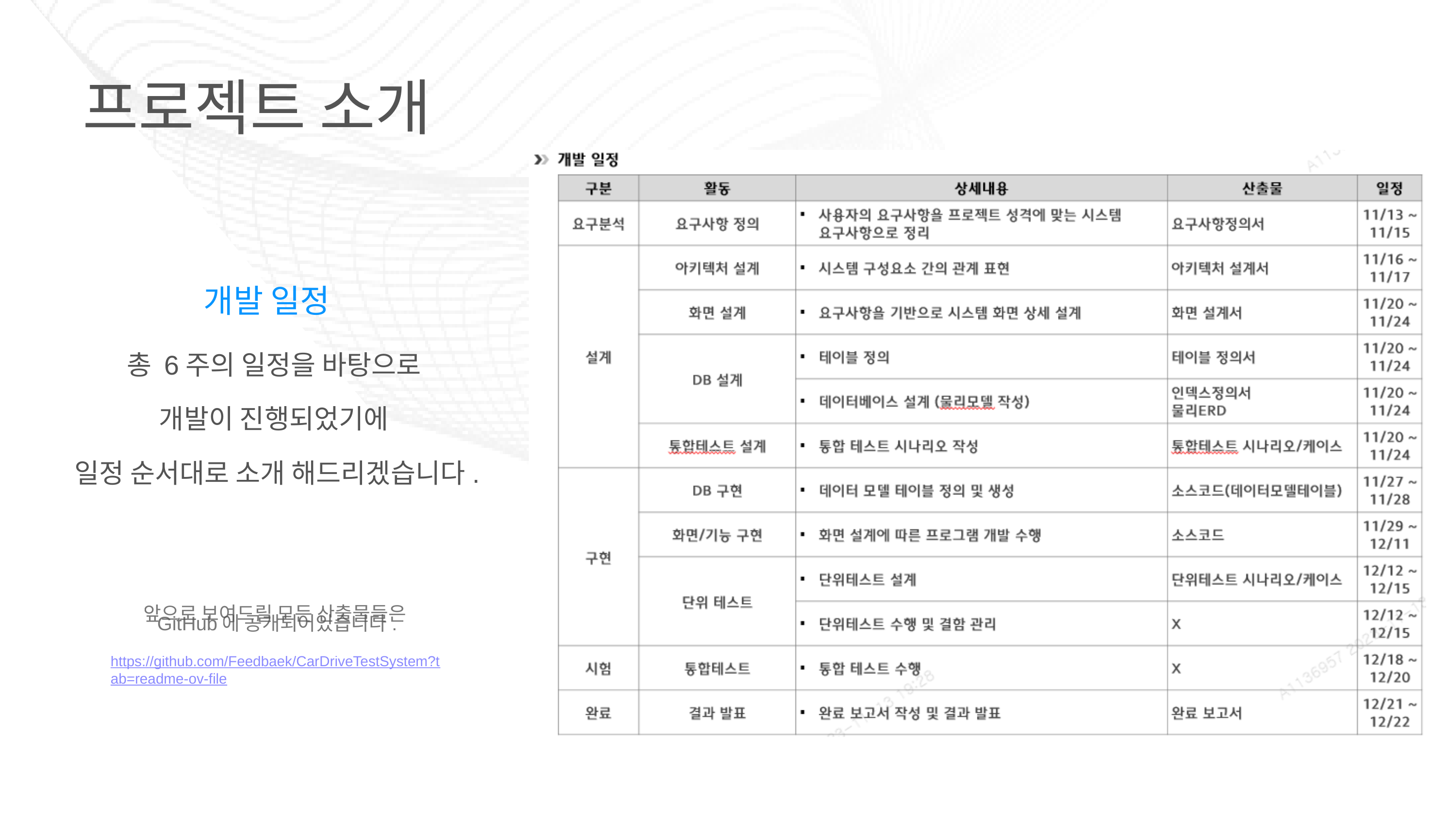

프로젝트 소개

개발 일정
총 6주의 일정을 바탕으로
개발이 진행되었기에
일정 순서대로 소개 해드리겠습니다.

앞으로 보여드릴 모든 산출물들은
GitHub에 공개되어있습니다.
https://github.com/Feedbaek/CarDriveTestSystem?tab=readme-ov-file